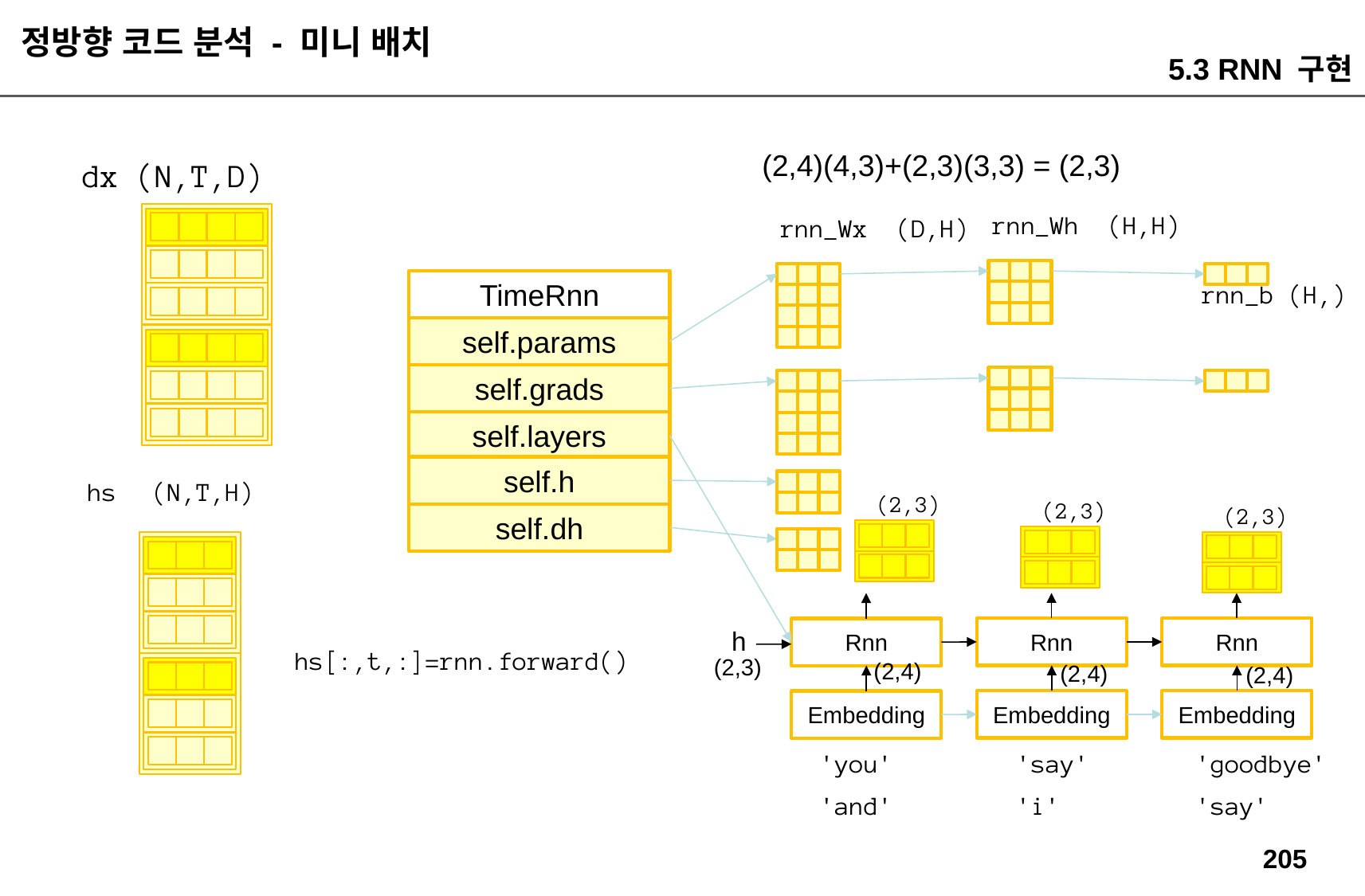

정방향 코드 분석 - 미니 배치
5.3 RNN 구현
(2,4)(4,3)+(2,3)(3,3) = (2,3)
dx (N,T,D)
rnn_Wh  (H,H)

rnn_Wx  (D,H)

TimeRnn
rnn_b (H,)

self.params

self.grads

self.layers
self.h
hs
(N,T,H)

(2,3)
(2,3)

(2,3)
self.dh

h
Rnn
Rnn
Rnn
hs[:,t,:]=rnn.forward()
(2,3)
(2,4)
(2,4)

(2,4)

Embedding
Embedding
Embedding

'you'
'say'
'goodbye'
'and'
'i'
'say'